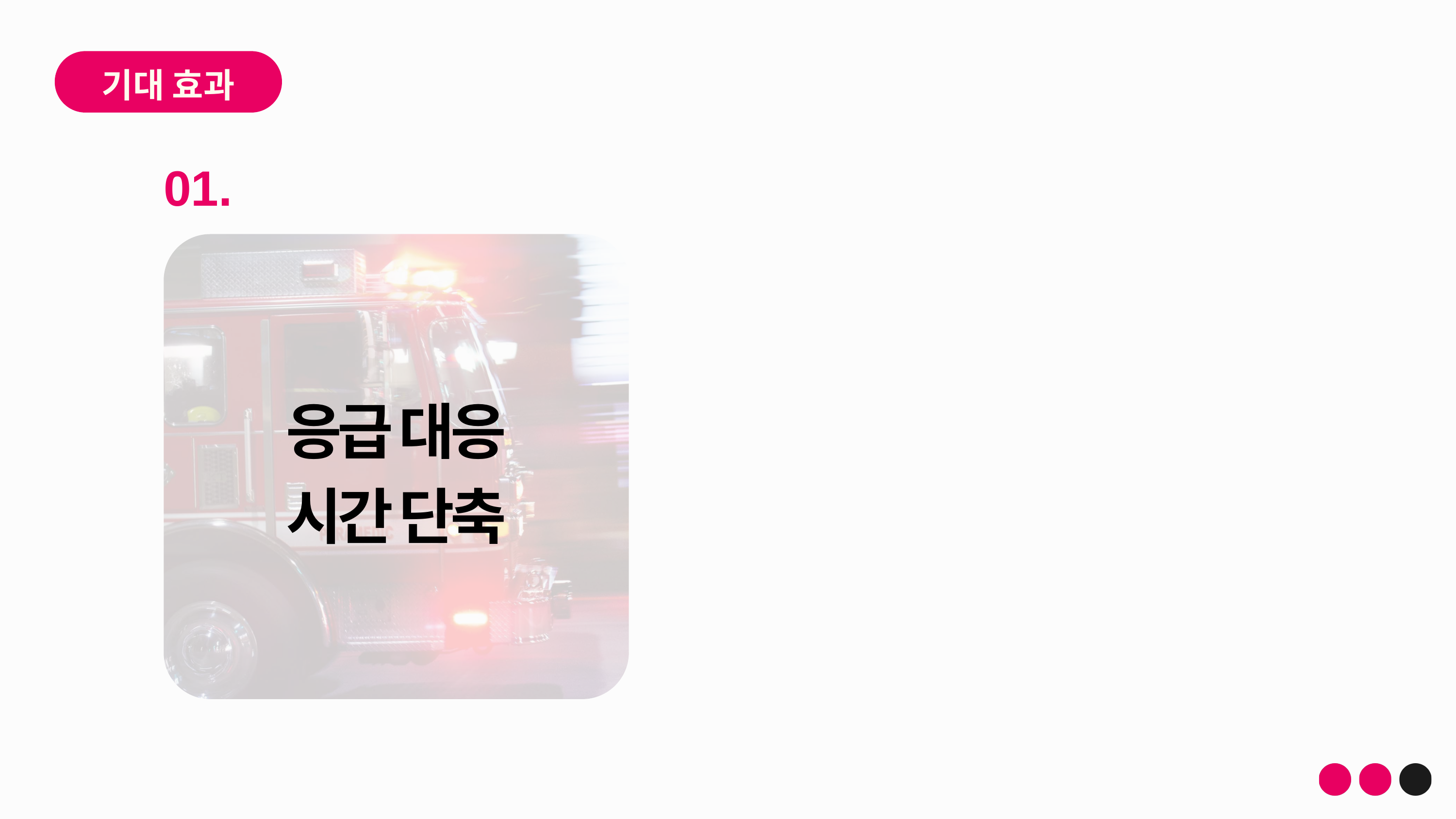

기대 효과
01.

응급 대응
시간 단축